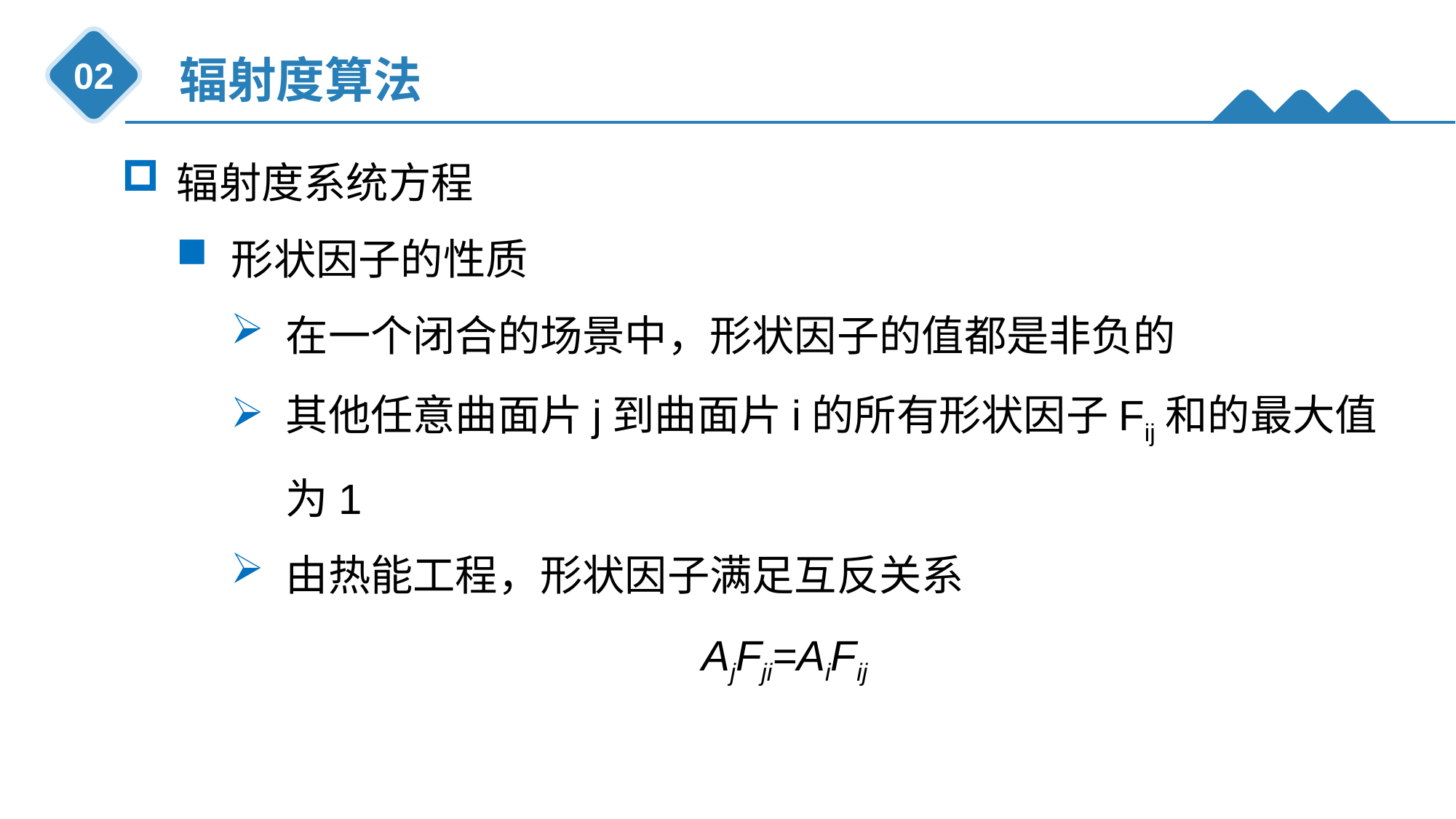

辐射度算法
02

辐射度系统方程
形状因子的性质
在一个闭合的场景中，形状因子的值都是非负的
其他任意曲面片j到曲面片i的所有形状因子Fij和的最大值为1
由热能工程，形状因子满足互反关系
AjFji=AiFij